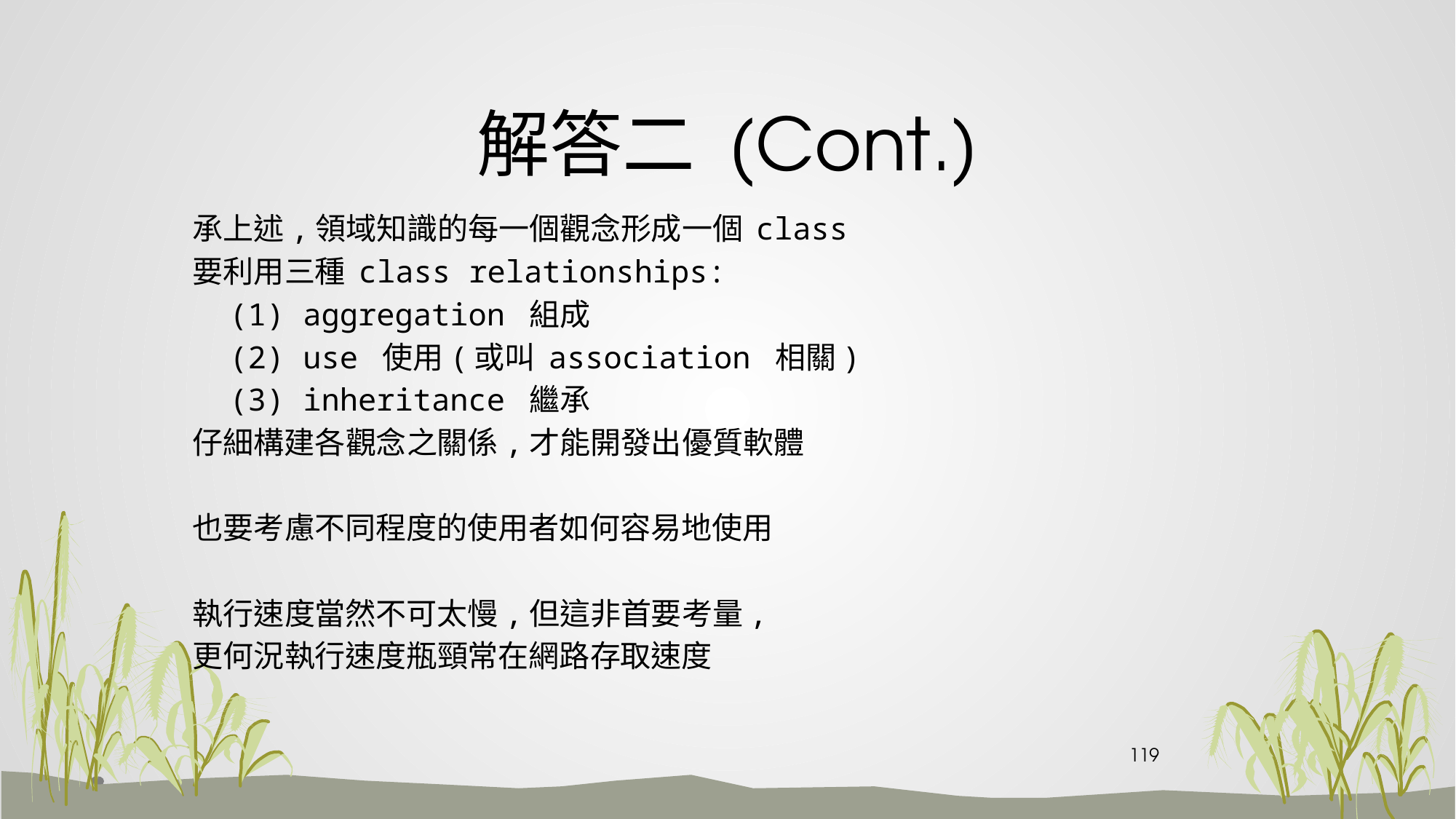

# 解答二 (Cont.)
承上述,領域知識的每一個觀念形成一個 class
要利用三種 class relationships:
  (1) aggregation 組成
  (2) use 使用(或叫 association 相關)
  (3) inheritance 繼承
仔細構建各觀念之關係,才能開發出優質軟體

也要考慮不同程度的使用者如何容易地使用

執行速度當然不可太慢,但這非首要考量,
更何況執行速度瓶頸常在網路存取速度
119